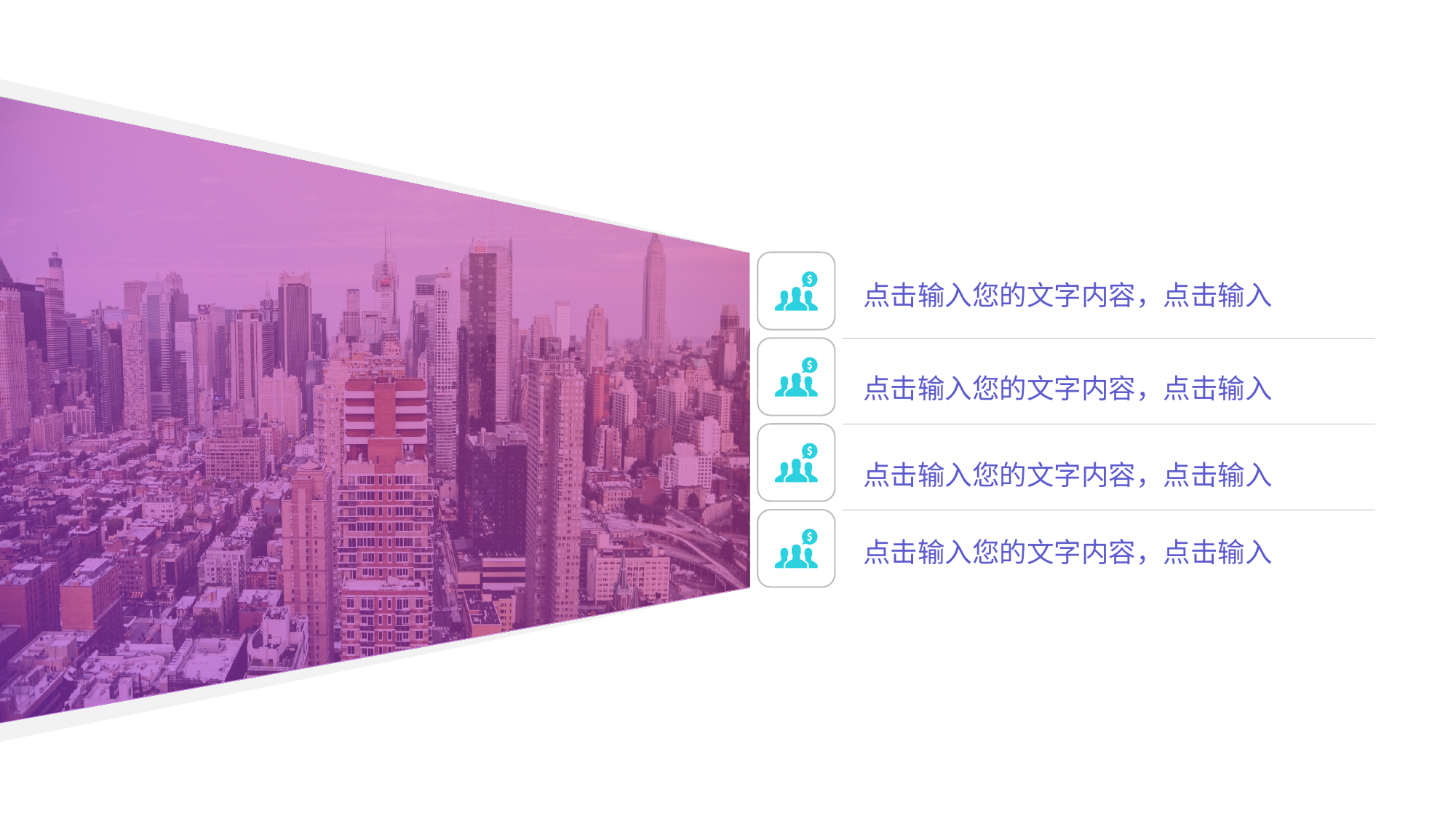

点击输入您的文字内容，点击输入

点击输入您的文字内容，点击输入

点击输入您的文字内容，点击输入

点击输入您的文字内容，点击输入